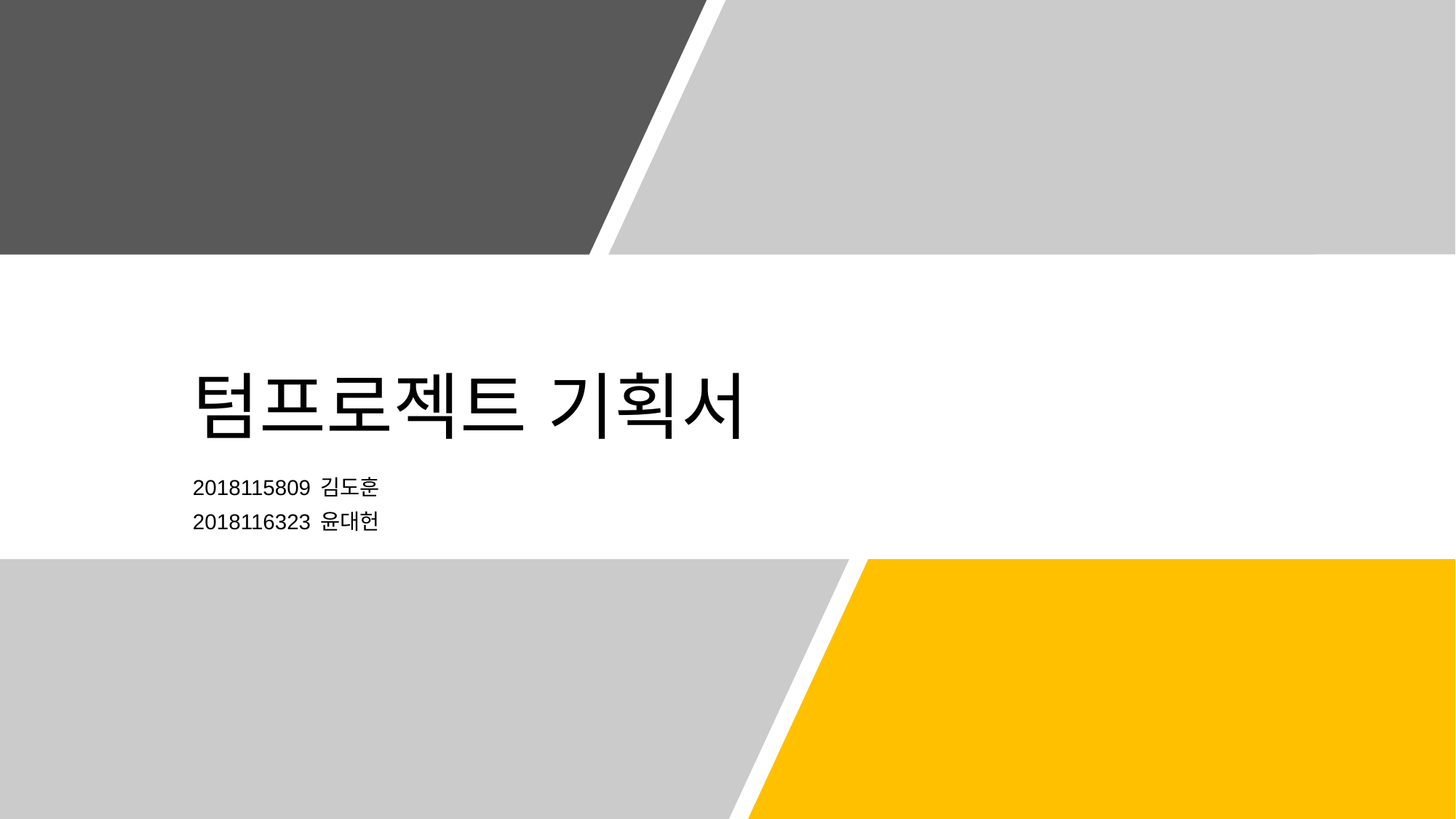

# 텀프로젝트 기획서
2018115809 김도훈
2018116323 윤대헌